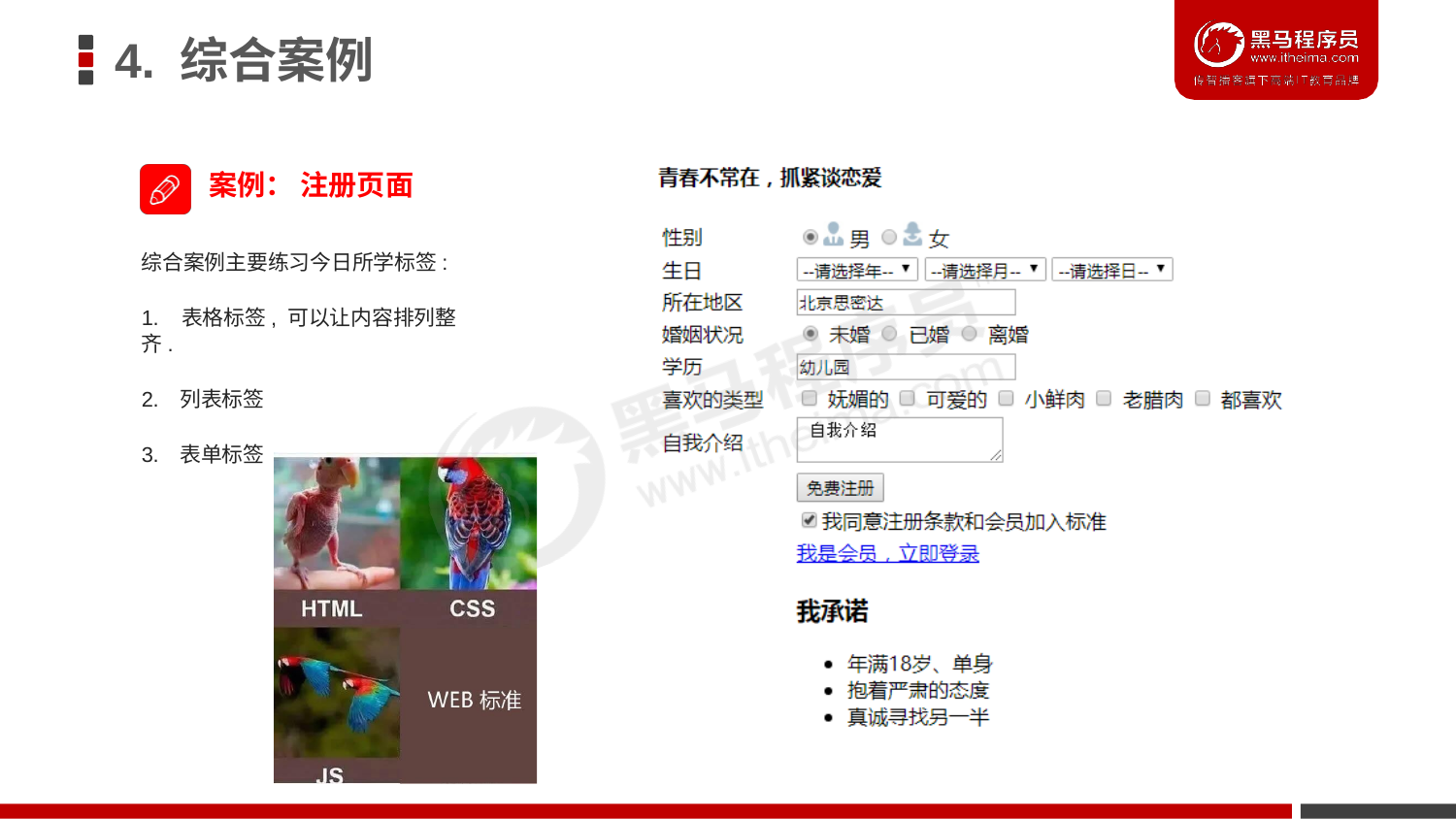

# 4. 综合案例

案例： 注册页面

综合案例主要练习今日所学标签:

1.   表格标签, 可以让内容排列整齐.

2.  列表标签

3.  表单标签